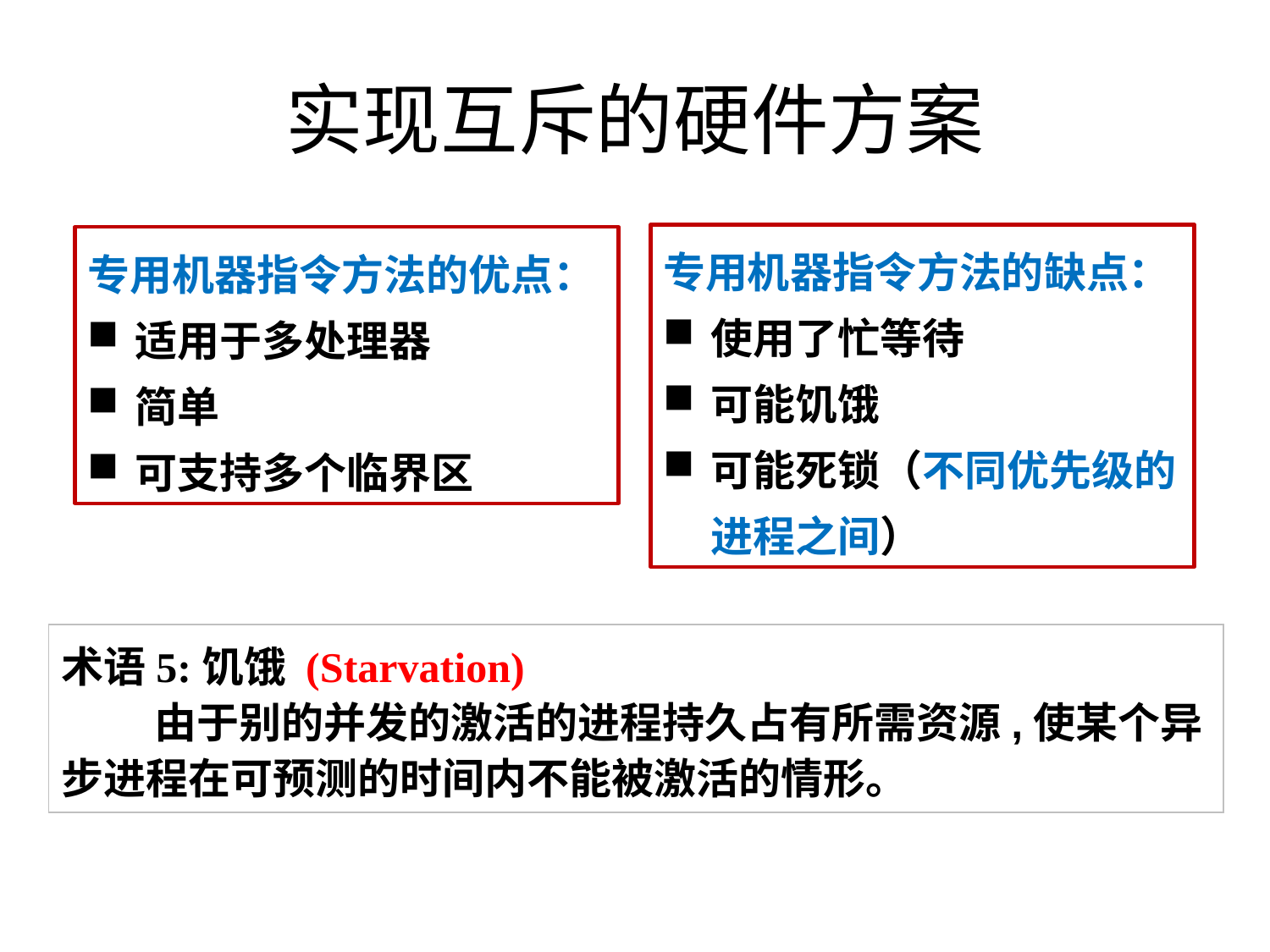

# 实现互斥的硬件方案
专用机器指令方法的缺点：
使用了忙等待
可能饥饿
可能死锁（不同优先级的进程之间）
专用机器指令方法的优点：
适用于多处理器
简单
可支持多个临界区

术语5:饥饿 (Starvation)
       由于别的并发的激活的进程持久占有所需资源,使某个异步进程在可预测的时间内不能被激活的情形。